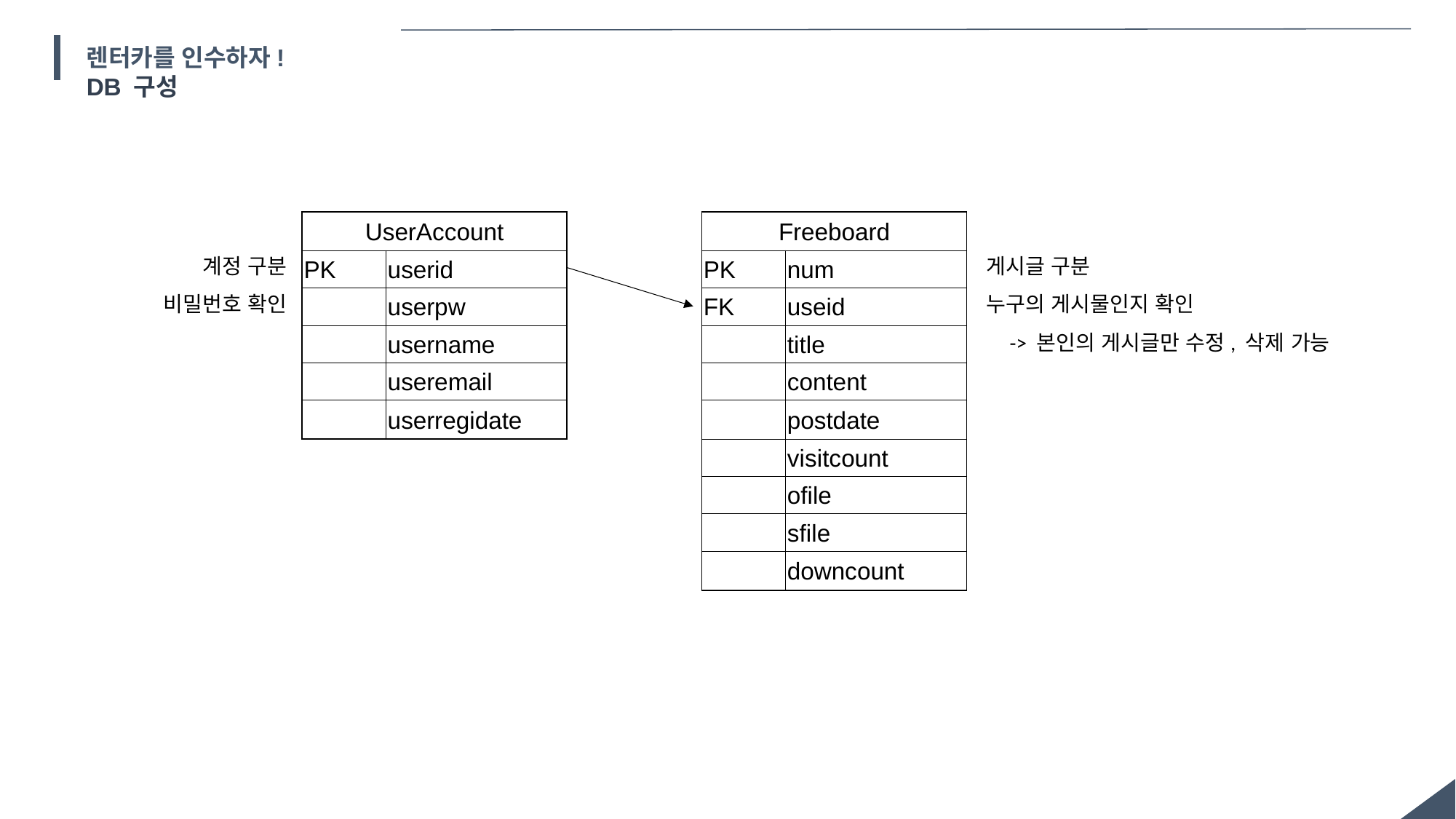

렌터카를 인수하자!
DB 구성
| UserAccount |  |
| --- | --- |
| PK | userid |
|  | userpw |
|  | username |
|  | useremail |
|  | userregidate |
| Freeboard |  |
| --- | --- |
| PK | num |
| FK | useid |
|  | title |
|  | content |
|  | postdate |
|  | visitcount |
|  | ofile |
|  | sfile |
|  | downcount |
계정 구분
비밀번호 확인

게시글 구분
누구의 게시물인지 확인
     -> 본인의 게시글만 수정, 삭제 가능